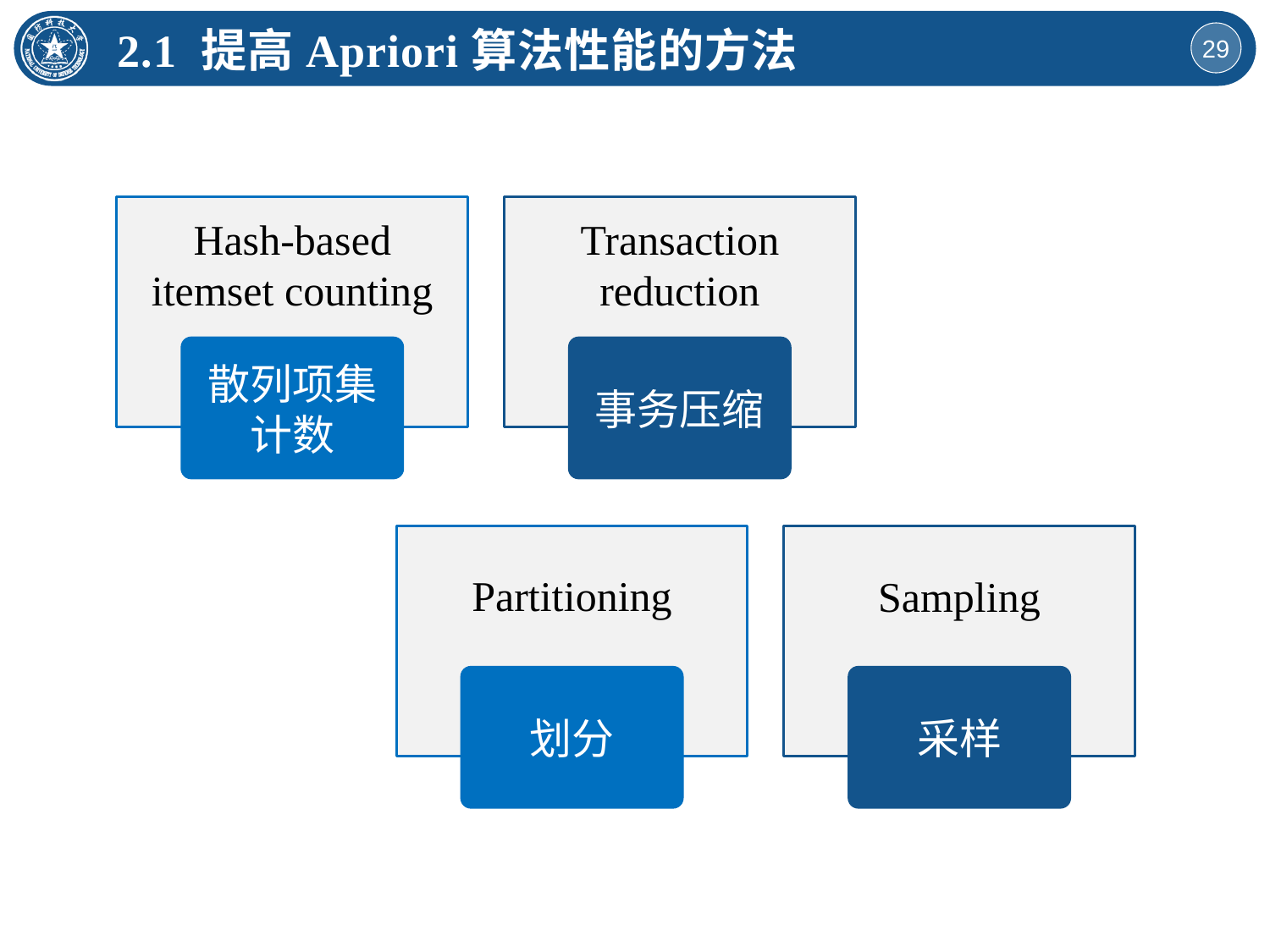

2.1 提高Apriori算法性能的方法

Hash-based itemset counting
散列项集计数

Transaction reduction
事务压缩

Partitioning
划分

Sampling
采样